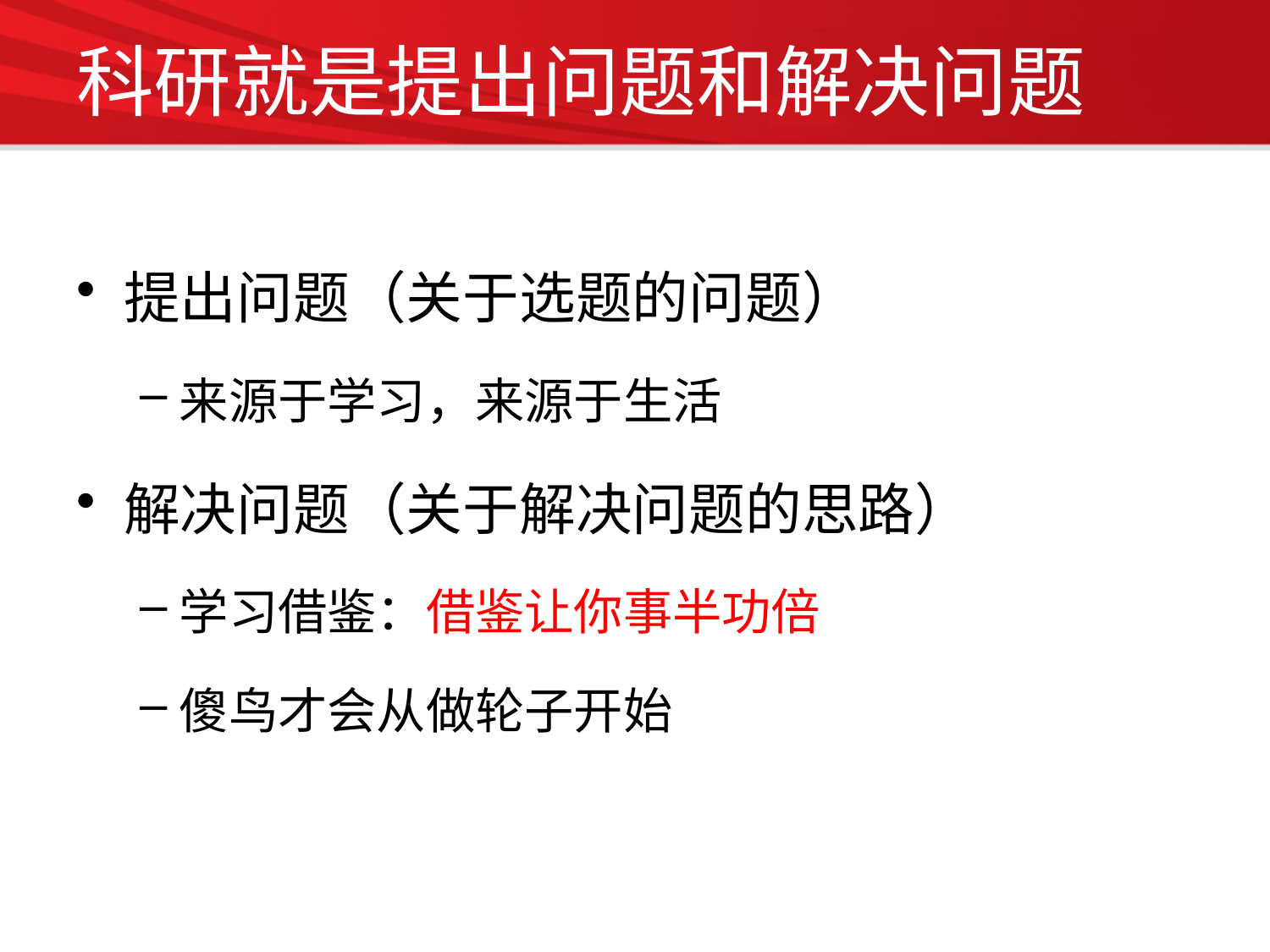

# 科研就是提出问题和解决问题
提出问题（关于选题的问题）
来源于学习，来源于生活
解决问题（关于解决问题的思路）
学习借鉴：借鉴让你事半功倍
傻鸟才会从做轮子开始